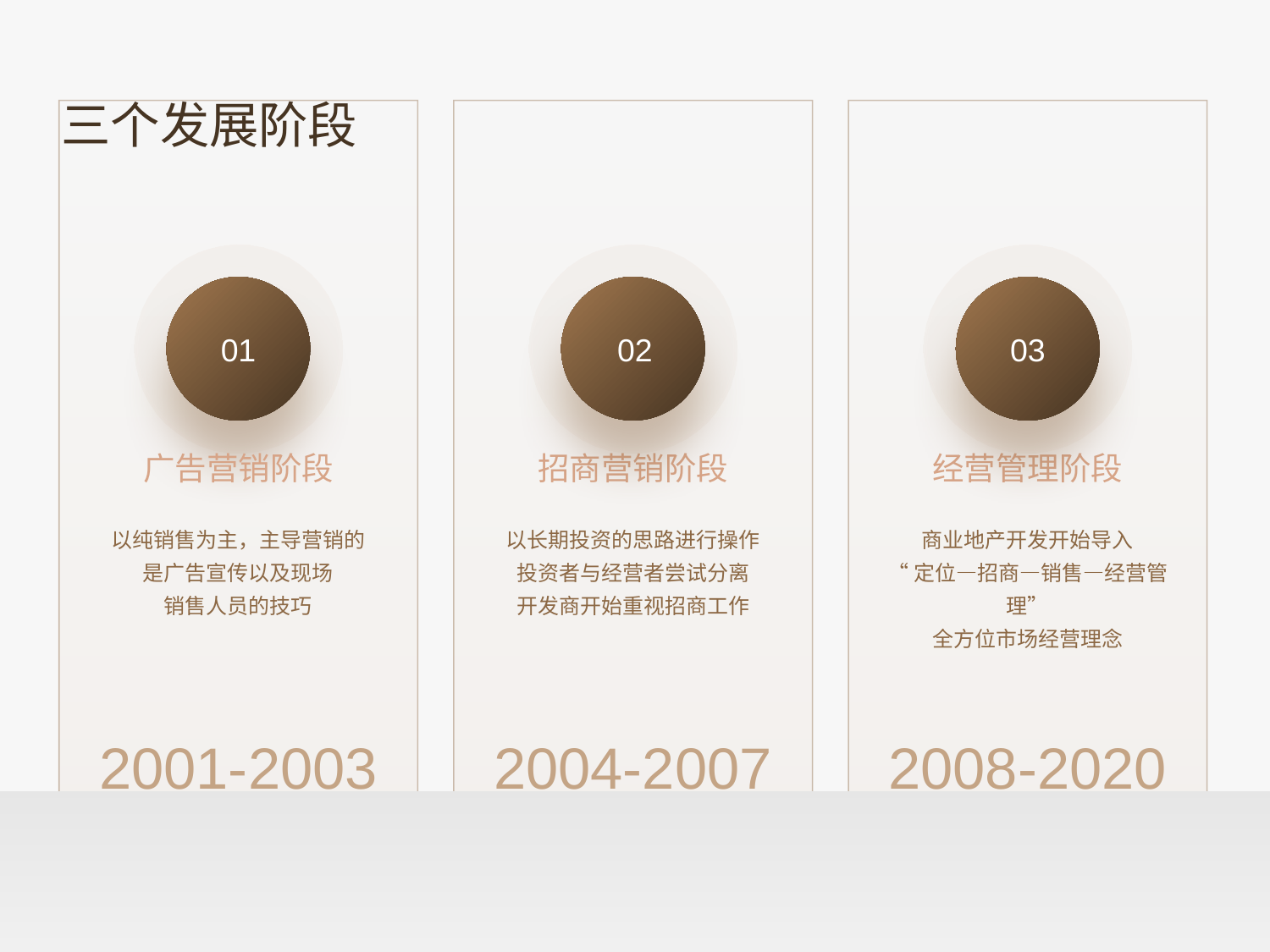

三个发展阶段

01
02
03
广告营销阶段
招商营销阶段
经营管理阶段
以纯销售为主，主导营销的是广告宣传以及现场
销售人员的技巧
以长期投资的思路进行操作投资者与经营者尝试分离
开发商开始重视招商工作
商业地产开发开始导入
“定位—招商—销售—经营管理”
全方位市场经营理念
2001-2003
2004-2007
2008-2020